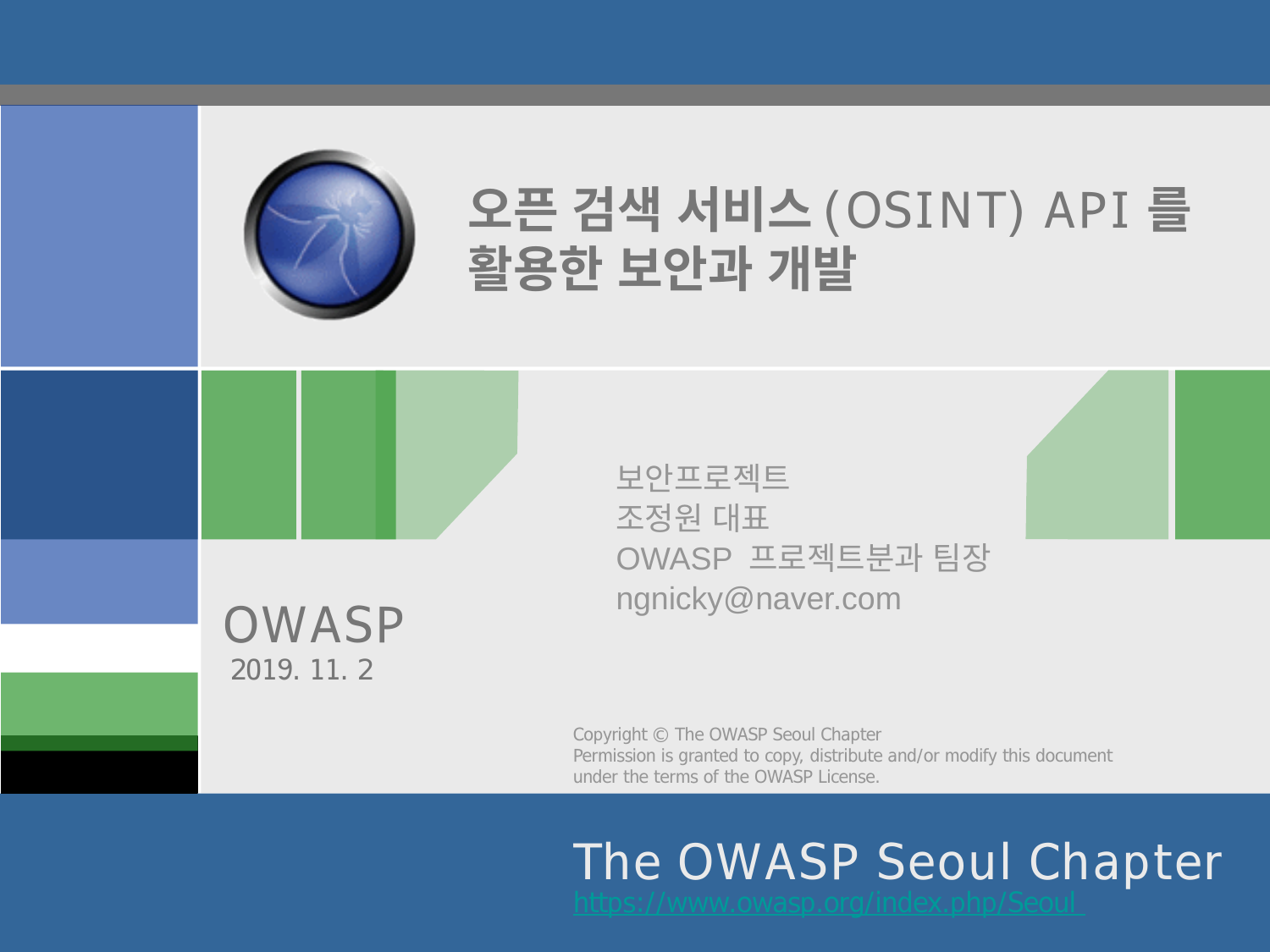

# 오픈 검색 서비스(OSINT) API를 활용한 보안과 개발
보안프로젝트
조정원 대표
OWASP 프로젝트분과 팀장
ngnicky@naver.com
2019. 11. 2